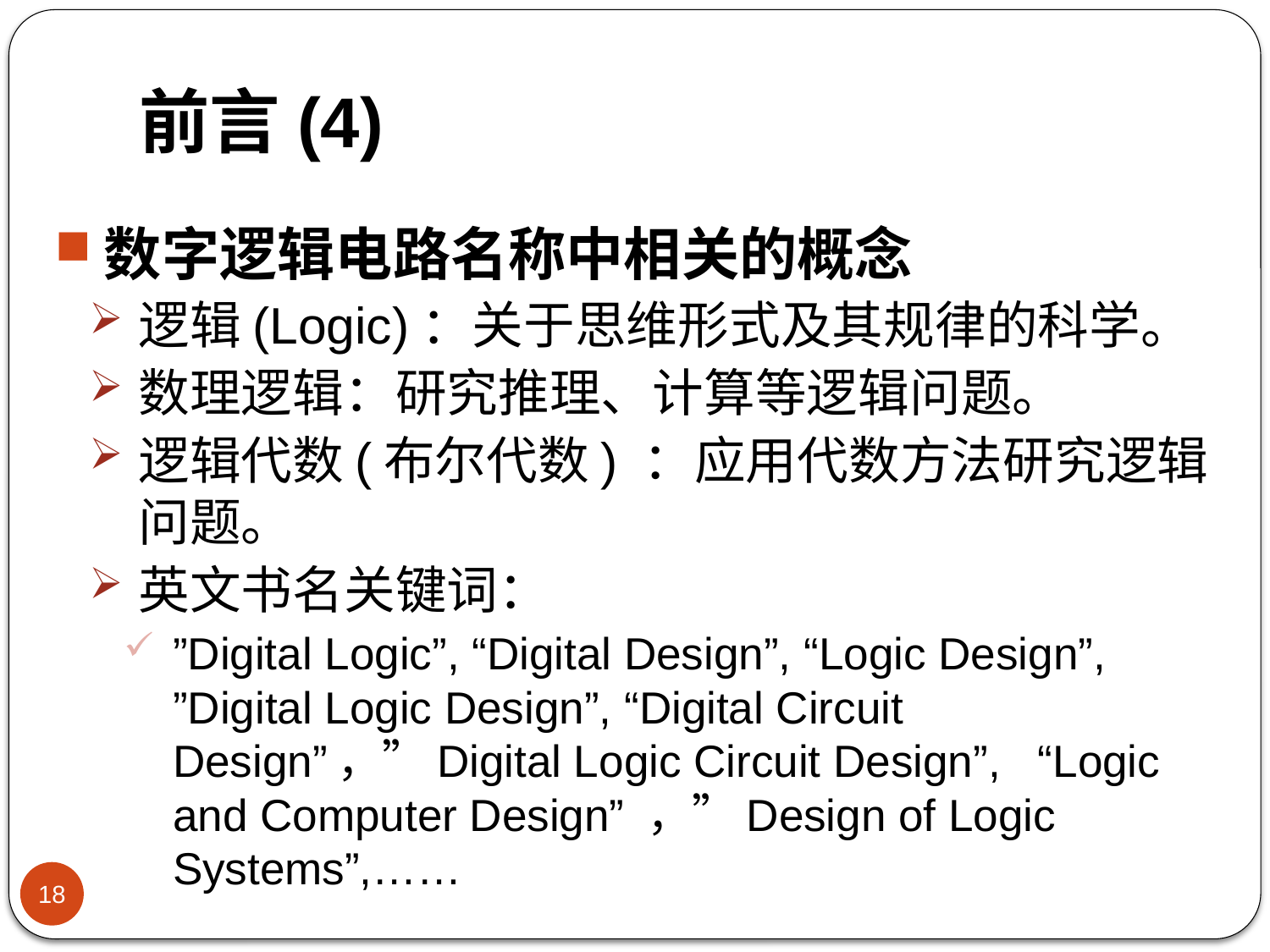

# 前言(4)
数字逻辑电路名称中相关的概念
逻辑(Logic)：关于思维形式及其规律的科学。
数理逻辑：研究推理、计算等逻辑问题。
逻辑代数(布尔代数) ：应用代数方法研究逻辑问题。
英文书名关键词：
”Digital Logic”, “Digital Design”, “Logic Design”, ”Digital Logic Design”, “Digital Circuit Design”，”Digital Logic Circuit Design”,   “Logic and Computer Design” ，”Design of Logic Systems”,……
18